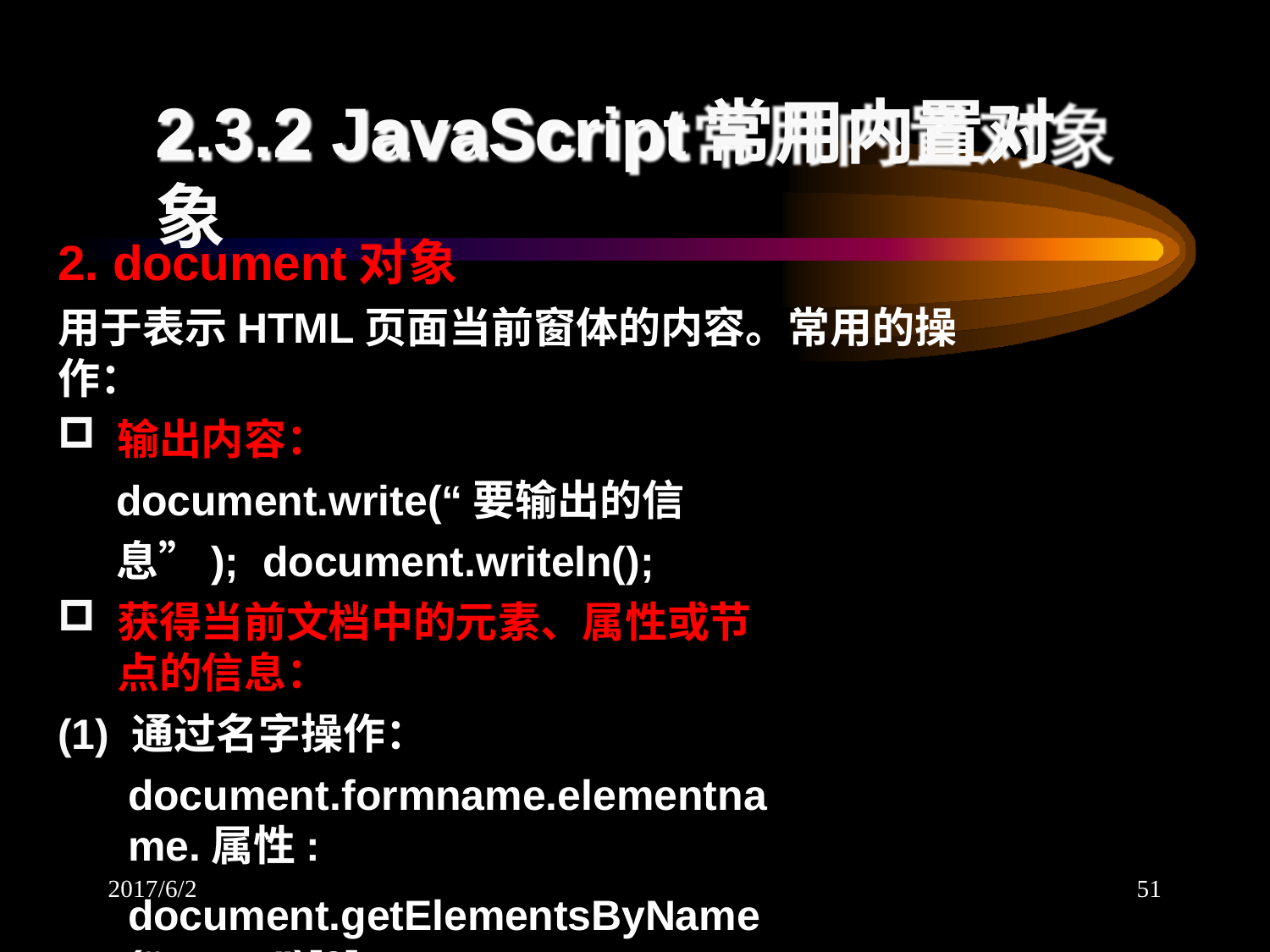

# 2.3.2 JavaScript常用内置对象

2. document对象
用于表示HTML页面当前窗体的内容。常用的操作：
输出内容：
document.write(“要输出的信息”);  document.writeln();
获得当前文档中的元素、属性或节点的信息：
(1) 通过名字操作：
document.formname.elementname.属性:
document.getElementsByName(“name”)[0]:

2017/6/2
51